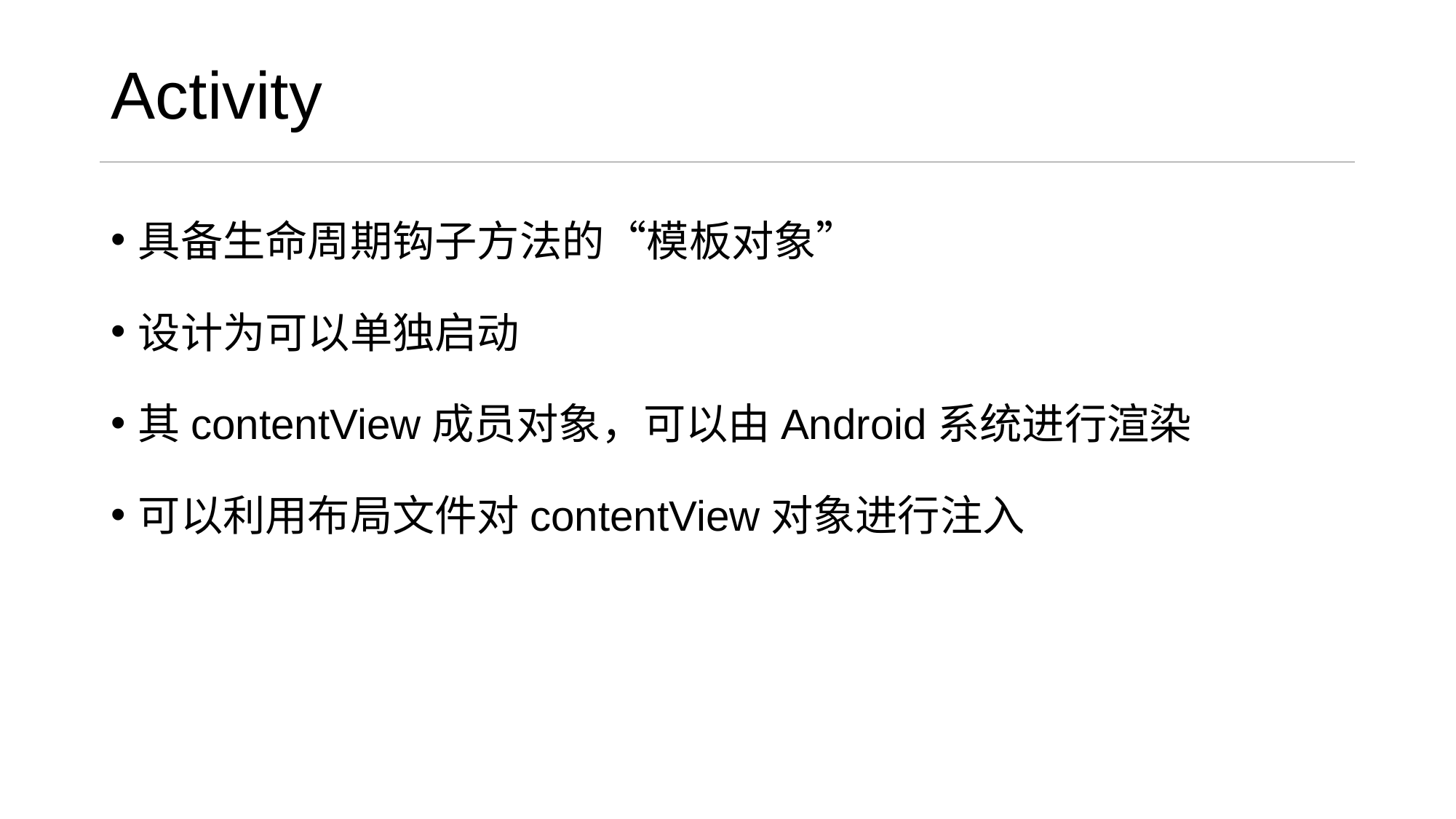

# Activity
具备生命周期钩子方法的“模板对象”
设计为可以单独启动
其contentView成员对象，可以由Android系统进行渲染
可以利用布局文件对contentView对象进行注入